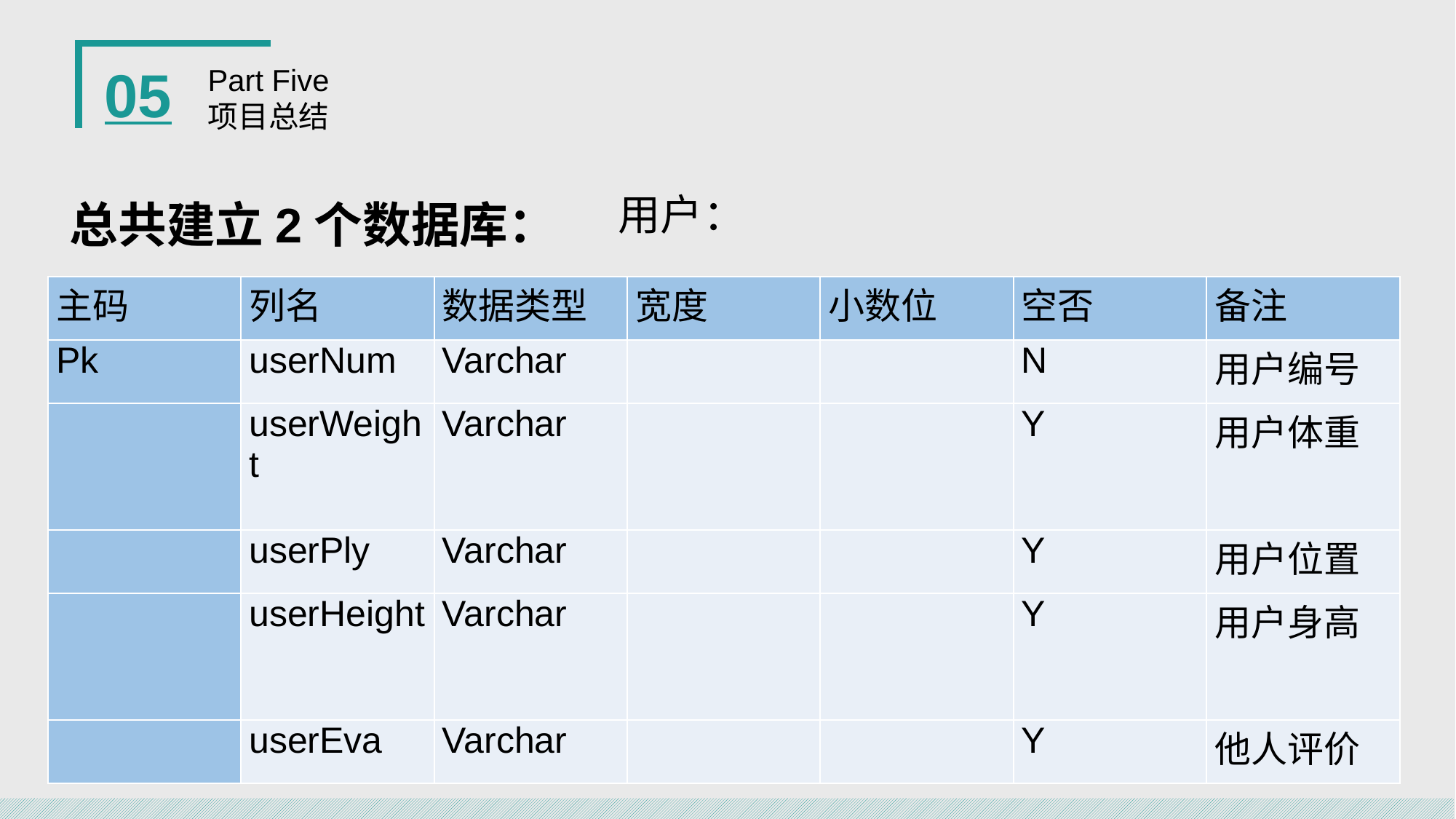

05
Part Five
项目总结
用户：
总共建立2个数据库：

| 主码 | 列名 | 数据类型 | 宽度 | 小数位 | 空否 | 备注 |
| --- | --- | --- | --- | --- | --- | --- |
| Pk | userNum | Varchar |  |  | N | 用户编号 |
|  | userWeight | Varchar |  |  | Y | 用户体重 |
|  | userPly | Varchar |  |  | Y | 用户位置 |
|  | userHeight | Varchar |  |  | Y | 用户身高 |
|  | userEva | Varchar |  |  | Y | 他人评价 |